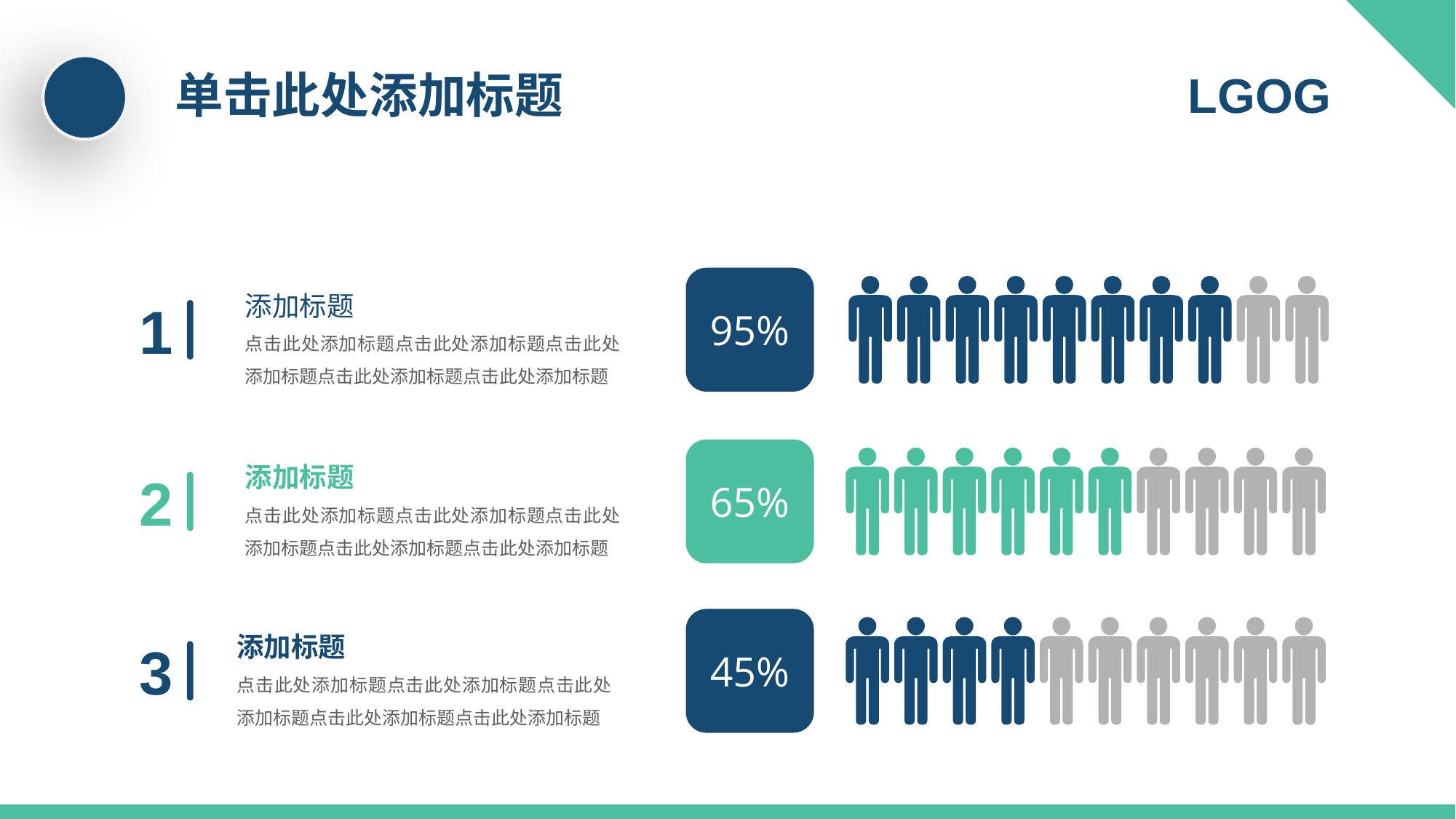

# 单击此处添加标题
95%
添加标题
点击此处添加标题点击此处添加标题点击此处添加标题点击此处添加标题点击此处添加标题
1

65%
添加标题
点击此处添加标题点击此处添加标题点击此处添加标题点击此处添加标题点击此处添加标题
2

45%
添加标题
点击此处添加标题点击此处添加标题点击此处添加标题点击此处添加标题点击此处添加标题
3